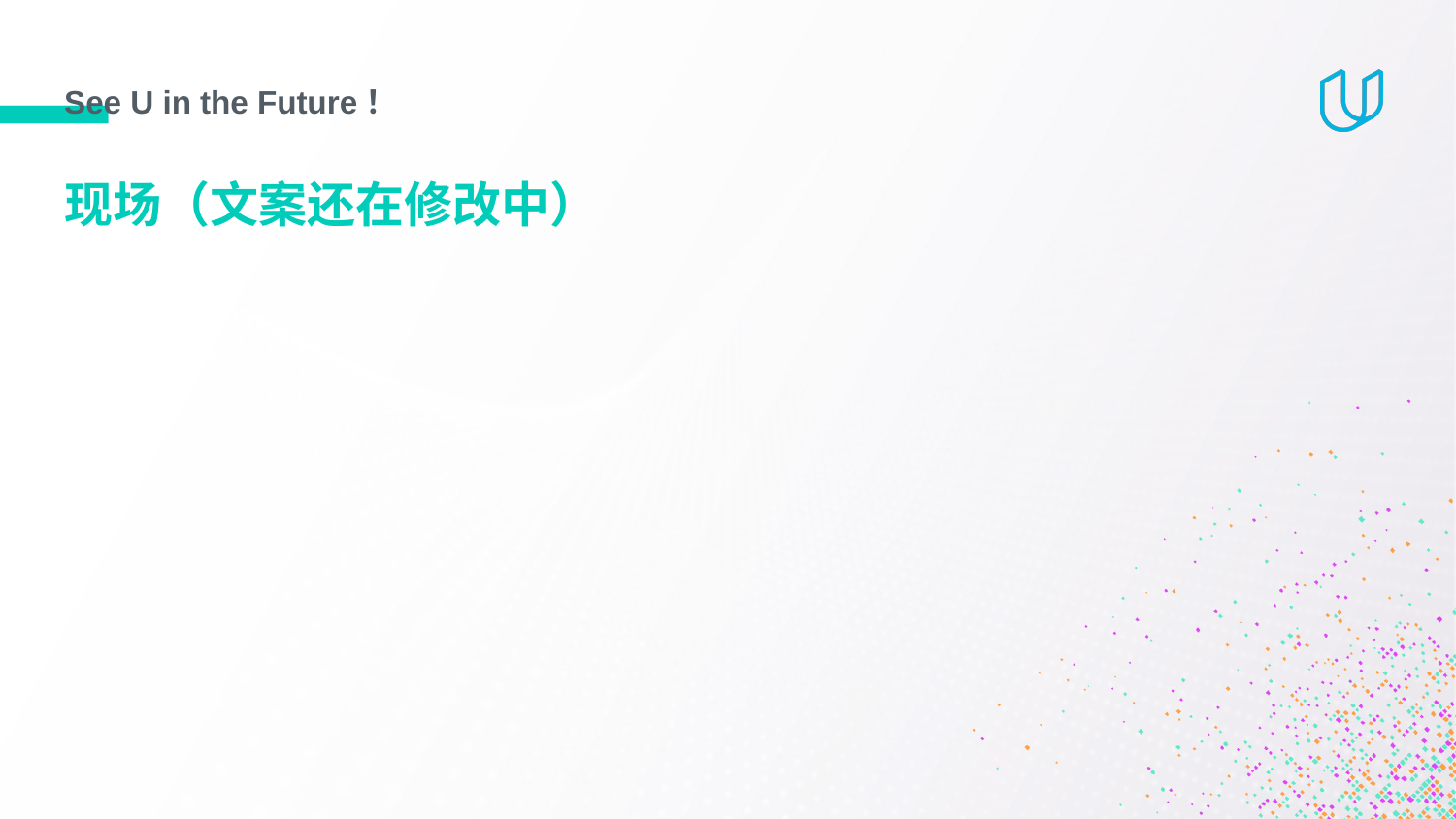

# See U in the Future！

现场（文案还在修改中）